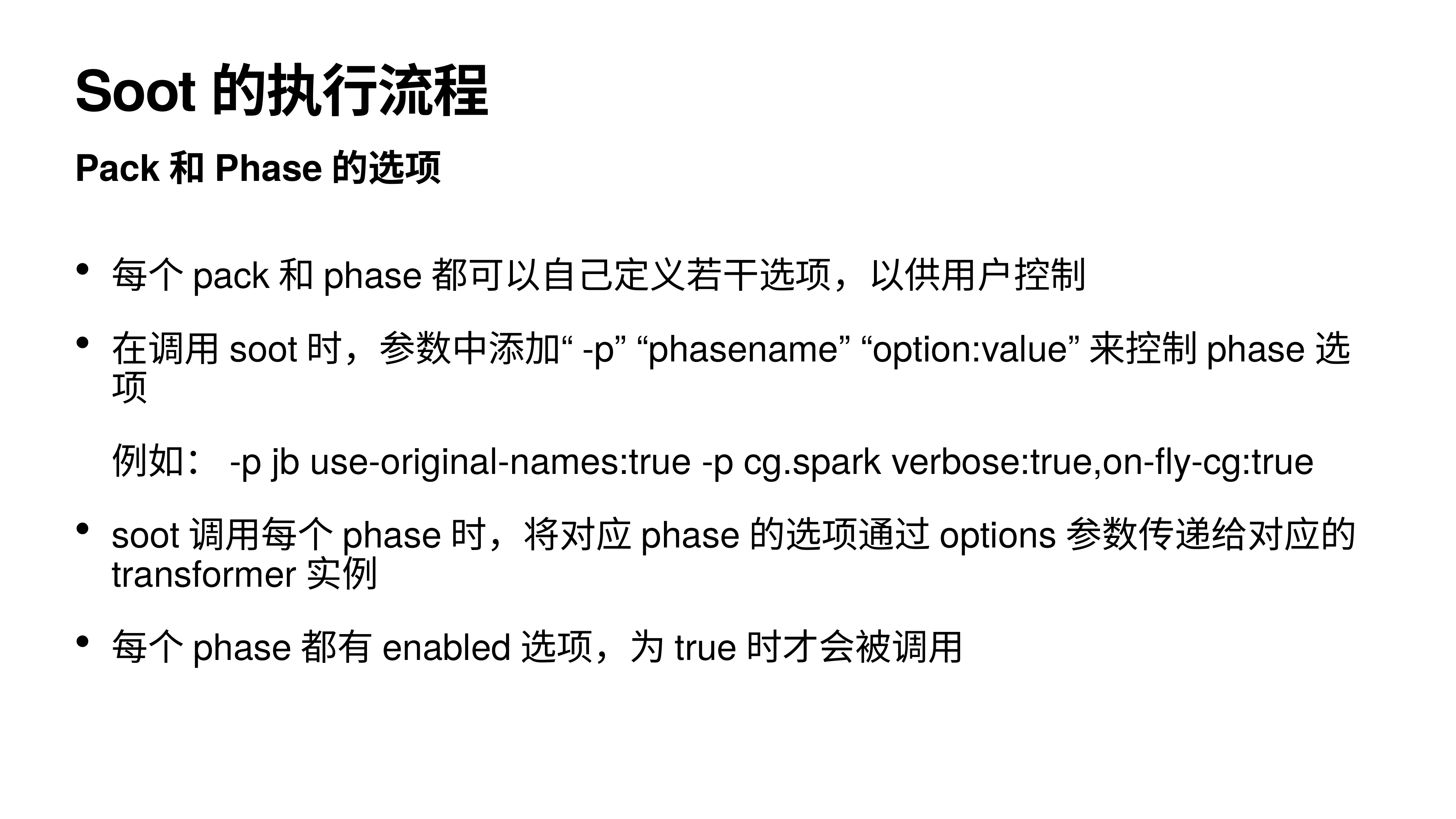

# Soot的执行流程
Pack和Phase的选项
每个pack和phase都可以自己定义若干选项，以供用户控制
在调用soot时，参数中添加“-p” “phasename” “option:value”来控制phase选项
例如：-p jb use-original-names:true -p cg.spark verbose:true,on-fly-cg:true
soot调用每个phase时，将对应phase的选项通过options参数传递给对应的transformer实例
每个phase都有enabled选项，为true时才会被调用